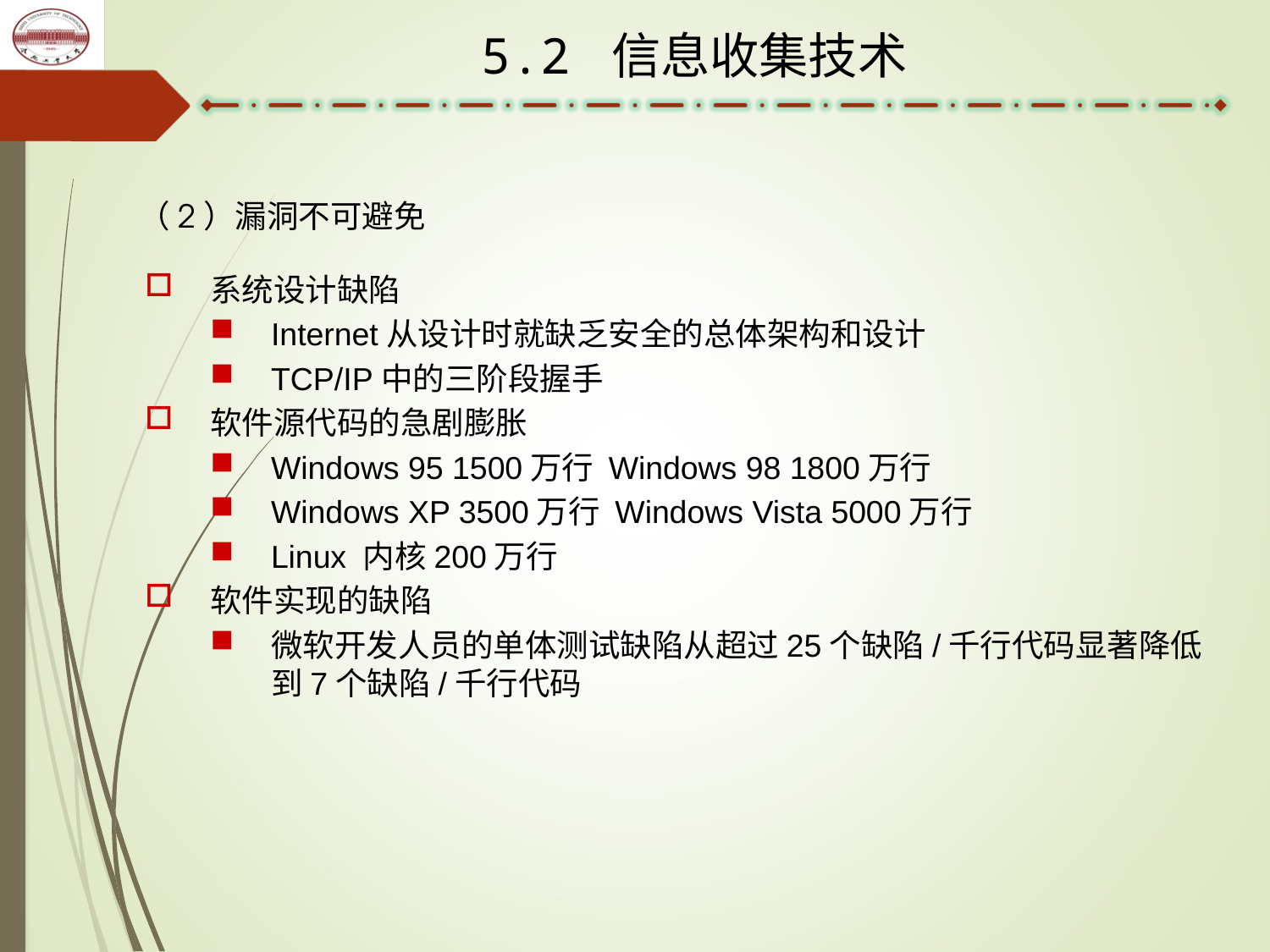

5.2 信息收集技术
（2）漏洞不可避免
系统设计缺陷
Internet从设计时就缺乏安全的总体架构和设计
TCP/IP中的三阶段握手
软件源代码的急剧膨胀
Windows 95 1500万行 Windows 98 1800万行
Windows XP 3500万行 Windows Vista 5000万行
Linux 内核200万行
软件实现的缺陷
微软开发人员的单体测试缺陷从超过25个缺陷/千行代码显著降低到7个缺陷/千行代码